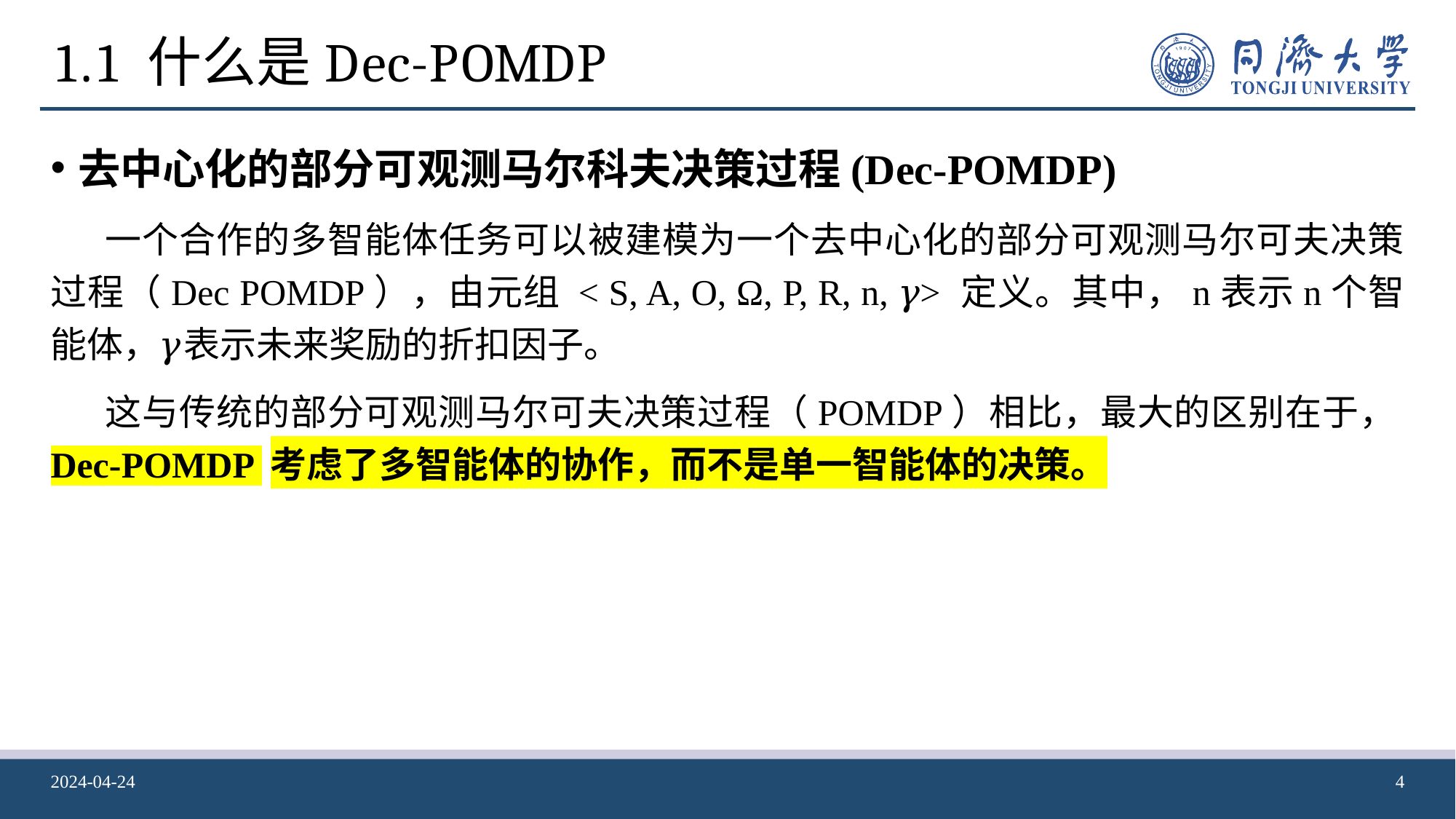

# 1.1 什么是Dec-POMDP
去中心化的部分可观测马尔科夫决策过程(Dec-POMDP)
一个合作的多智能体任务可以被建模为一个去中心化的部分可观测马尔可夫决策过程（Dec POMDP），由元组 < S, A, O, Ω, P, R, n, 𝛾> 定义。其中，n表示n个智能体，𝛾表示未来奖励的折扣因子。
这与传统的部分可观测马尔可夫决策过程（POMDP）相比，最大的区别在于，Dec-POMDP 考虑了多智能体的协作，而不是单一智能体的决策。
2024-04-24
4